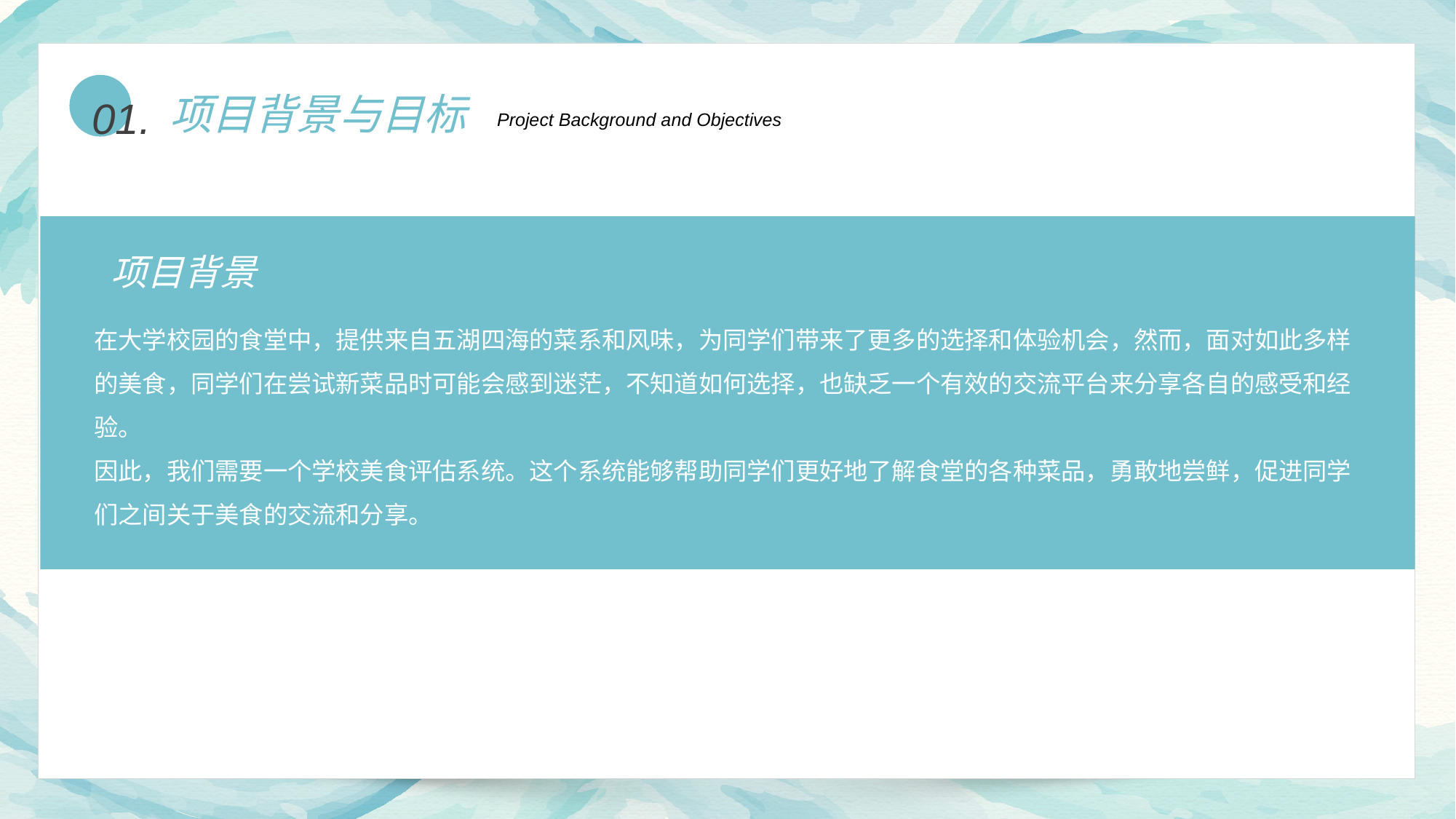

01.
项目背景与目标
Project Background and Objectives

项目背景
在大学校园的食堂中，提供来自五湖四海的菜系和风味，为同学们带来了更多的选择和体验机会，然而，面对如此多样的美食，同学们在尝试新菜品时可能会感到迷茫，不知道如何选择，也缺乏一个有效的交流平台来分享各自的感受和经验。
因此，我们需要一个学校美食评估系统。这个系统能够帮助同学们更好地了解食堂的各种菜品，勇敢地尝鲜，促进同学们之间关于美食的交流和分享。